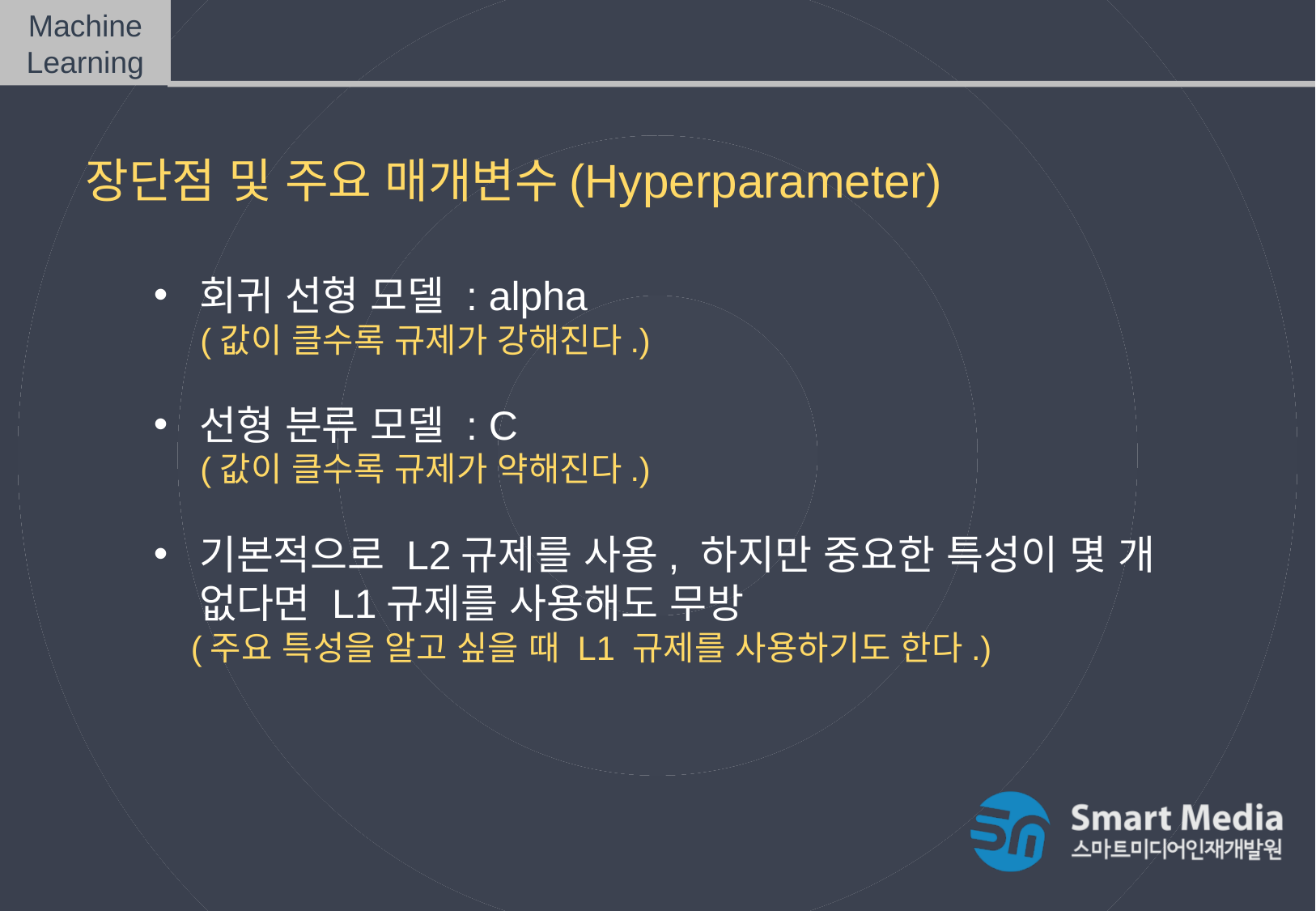

Machine Learning
Linear Model

장단점 및 주요 매개변수(Hyperparameter)
회귀 선형 모델 : alpha
     (값이 클수록 규제가 강해진다.)

선형 분류 모델 : C
     (값이 클수록 규제가 약해진다.)

기본적으로 L2규제를 사용, 하지만 중요한 특성이 몇 개 없다면 L1규제를 사용해도 무방
    (주요 특성을 알고 싶을 때 L1 규제를 사용하기도 한다.)